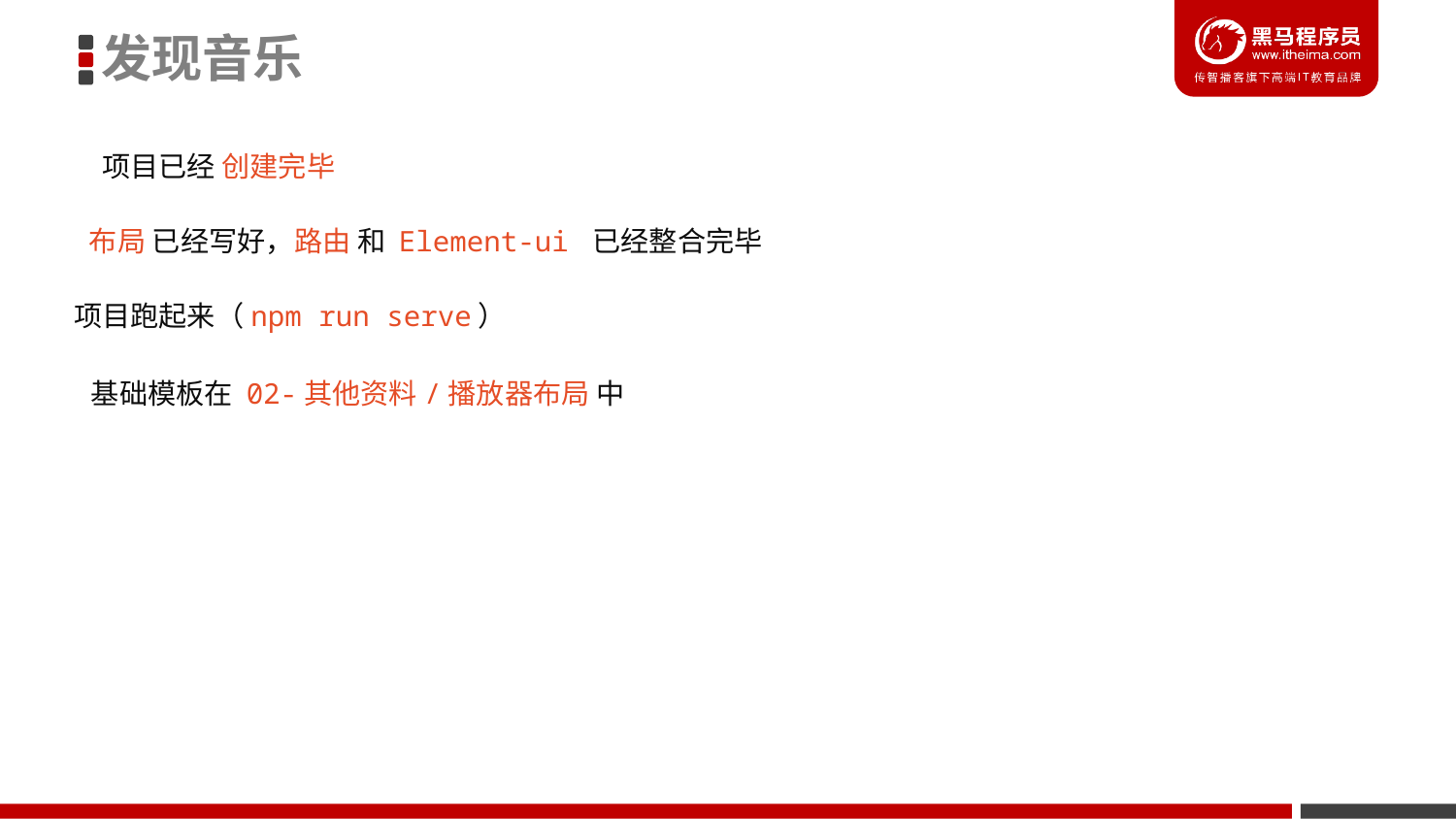

发现音乐
项目已经 创建完毕
布局 已经写好，路由 和 Element-ui 已经整合完毕
项目跑起来（npm run serve）
基础模板在 02-其他资料/播放器布局 中